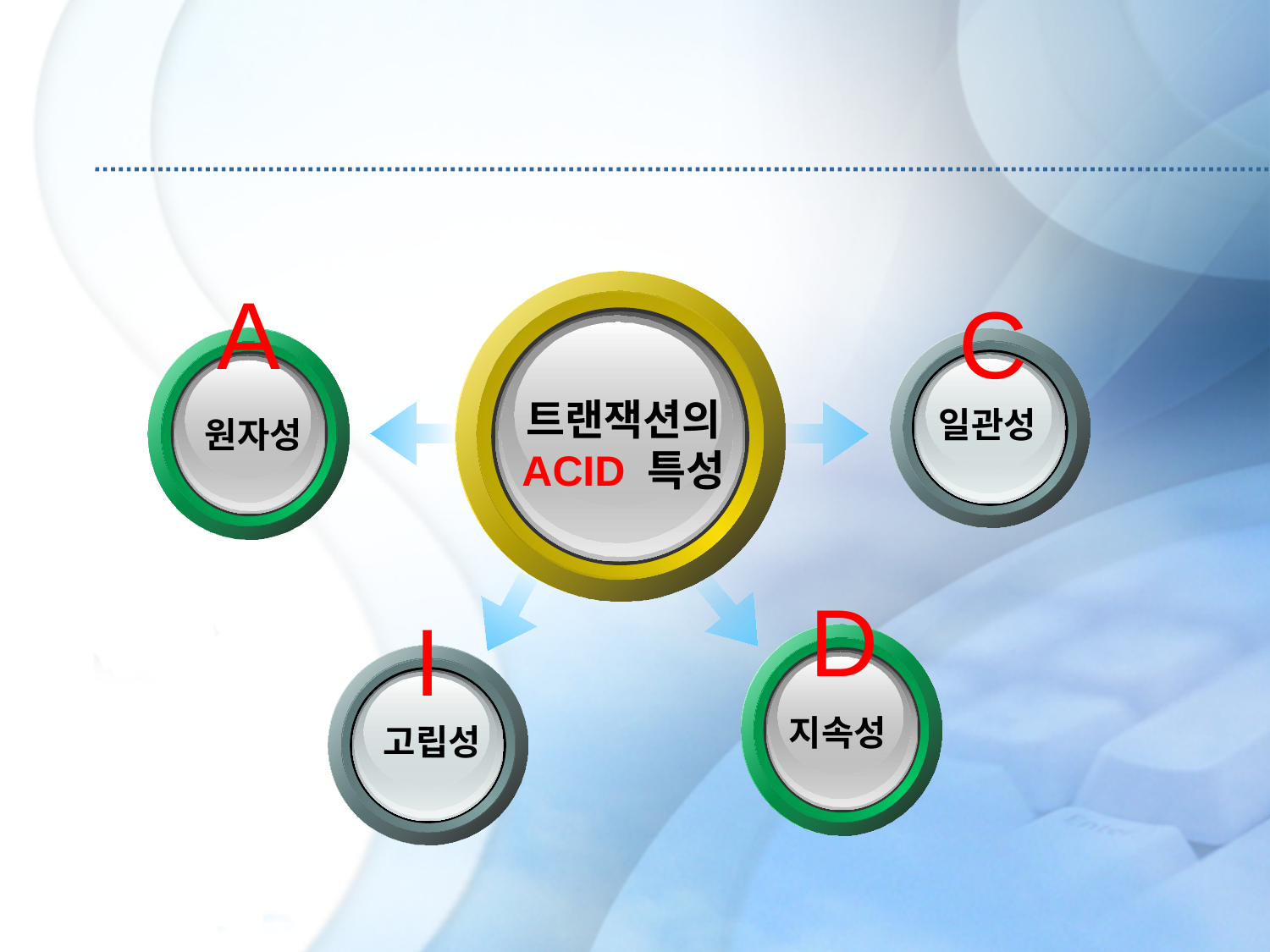

A

C

트랜잭션의
ACID 특성
일관성

원자성
D

I

지속성
고립성